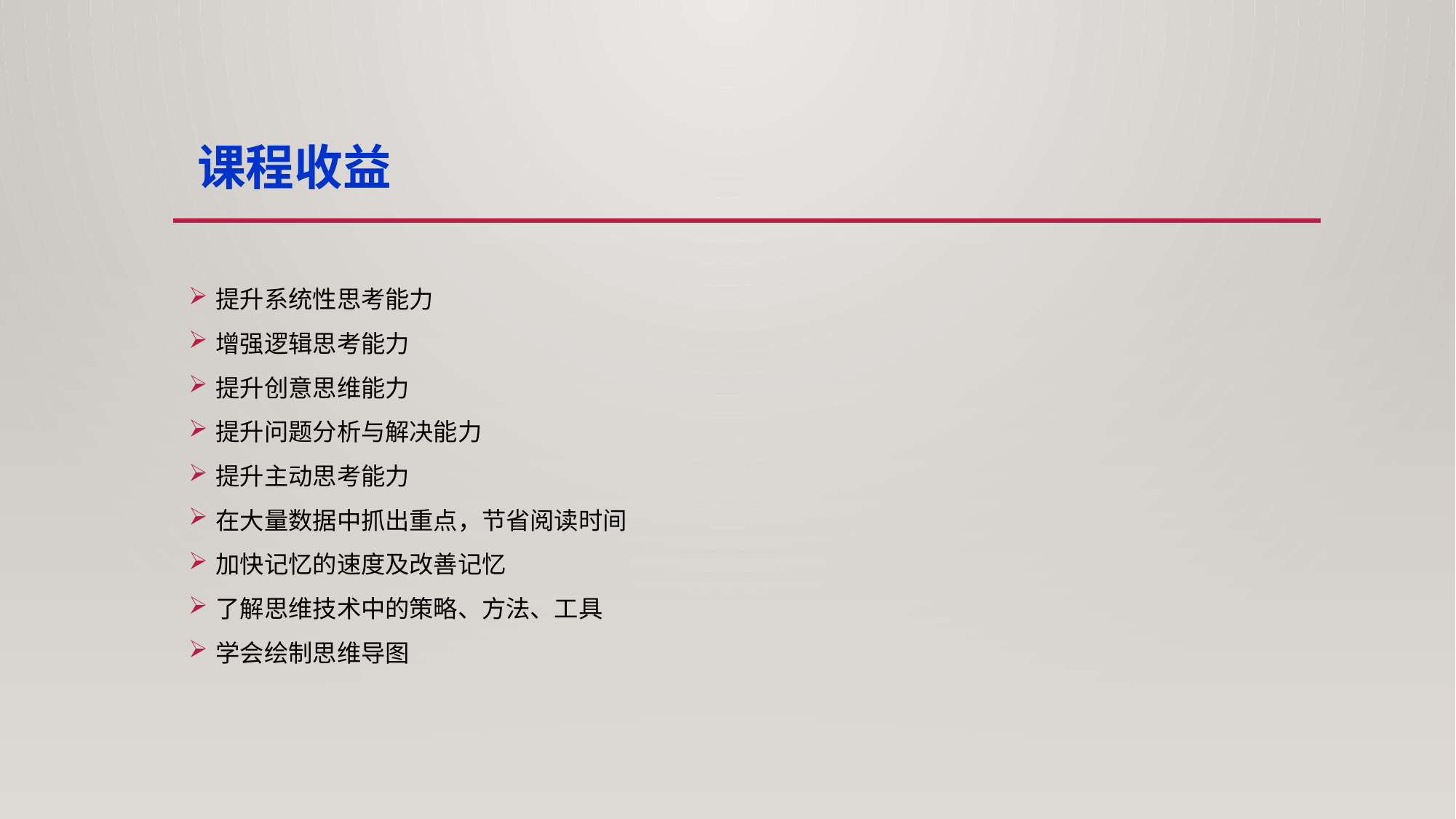

课程收益
提升系统性思考能力
增强逻辑思考能力
提升创意思维能力
提升问题分析与解决能力
提升主动思考能力
在大量数据中抓出重点，节省阅读时间
加快记忆的速度及改善记忆
了解思维技术中的策略、方法、工具
学会绘制思维导图